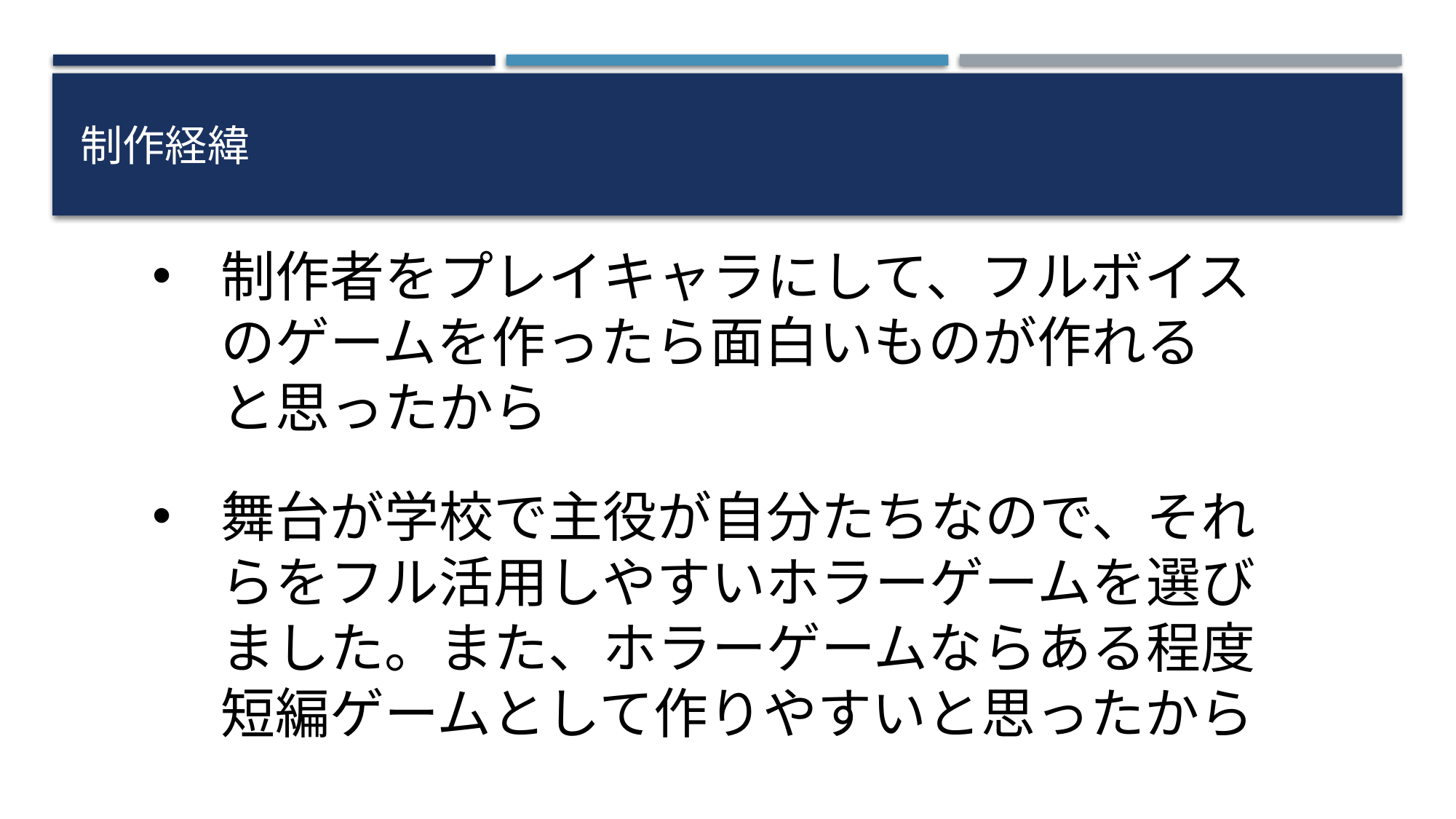

# 制作経緯
制作者をプレイキャラにして、フルボイスのゲームを作ったら面白いものが作れると思ったから
舞台が学校で主役が自分たちなので、それらをフル活用しやすいホラーゲームを選びました。また、ホラーゲームならある程度短編ゲームとして作りやすいと思ったから